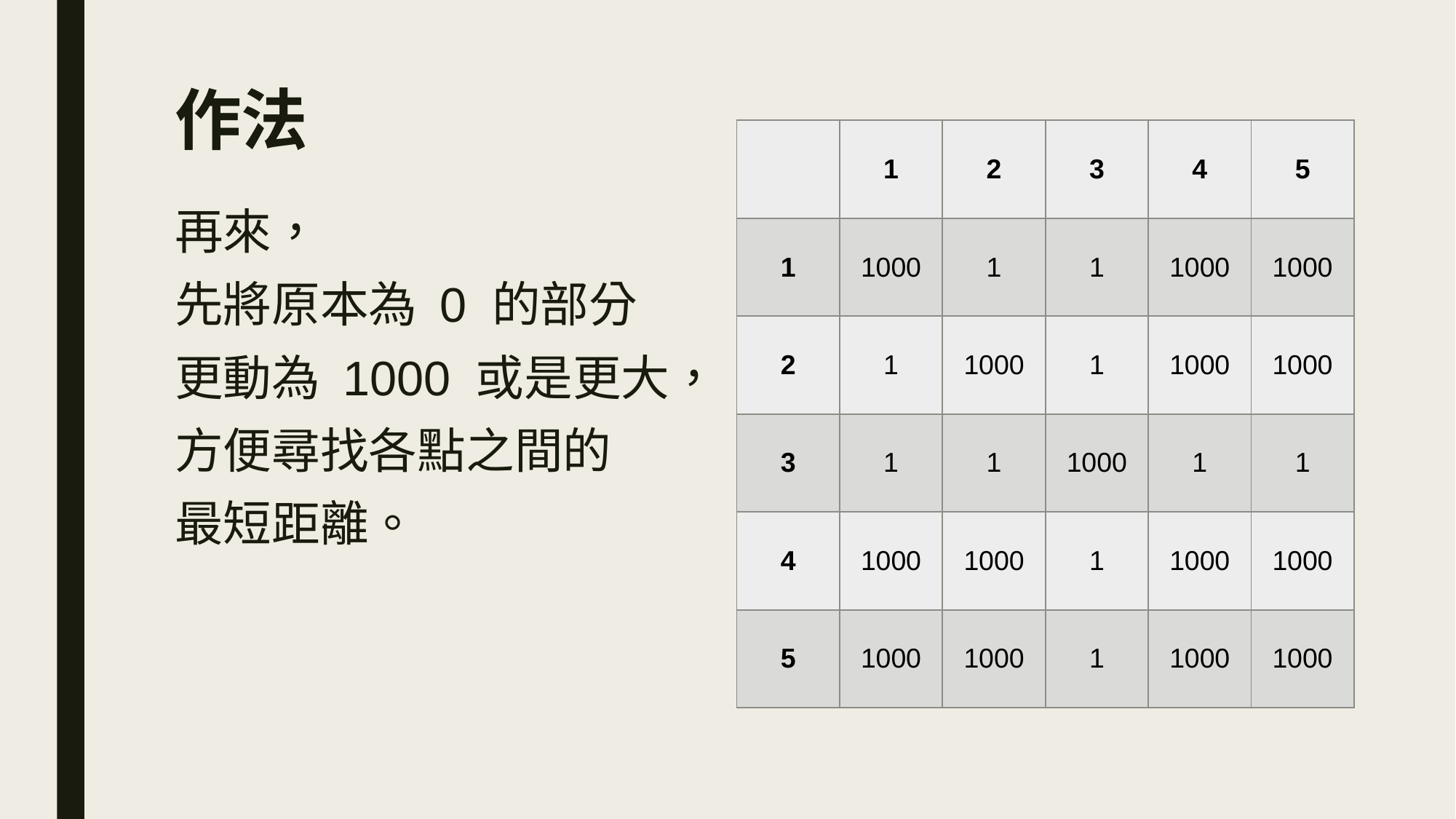

# 作法
|  | 1 | 2 | 3 | 4 | 5 |
| --- | --- | --- | --- | --- | --- |
| 1 | 1000 | 1 | 1 | 1000 | 1000 |
| 2 | 1 | 1000 | 1 | 1000 | 1000 |
| 3 | 1 | 1 | 1000 | 1 | 1 |
| 4 | 1000 | 1000 | 1 | 1000 | 1000 |
| 5 | 1000 | 1000 | 1 | 1000 | 1000 |
再來，
先將原本為 0 的部分
更動為 1000 或是更大，
方便尋找各點之間的
最短距離。